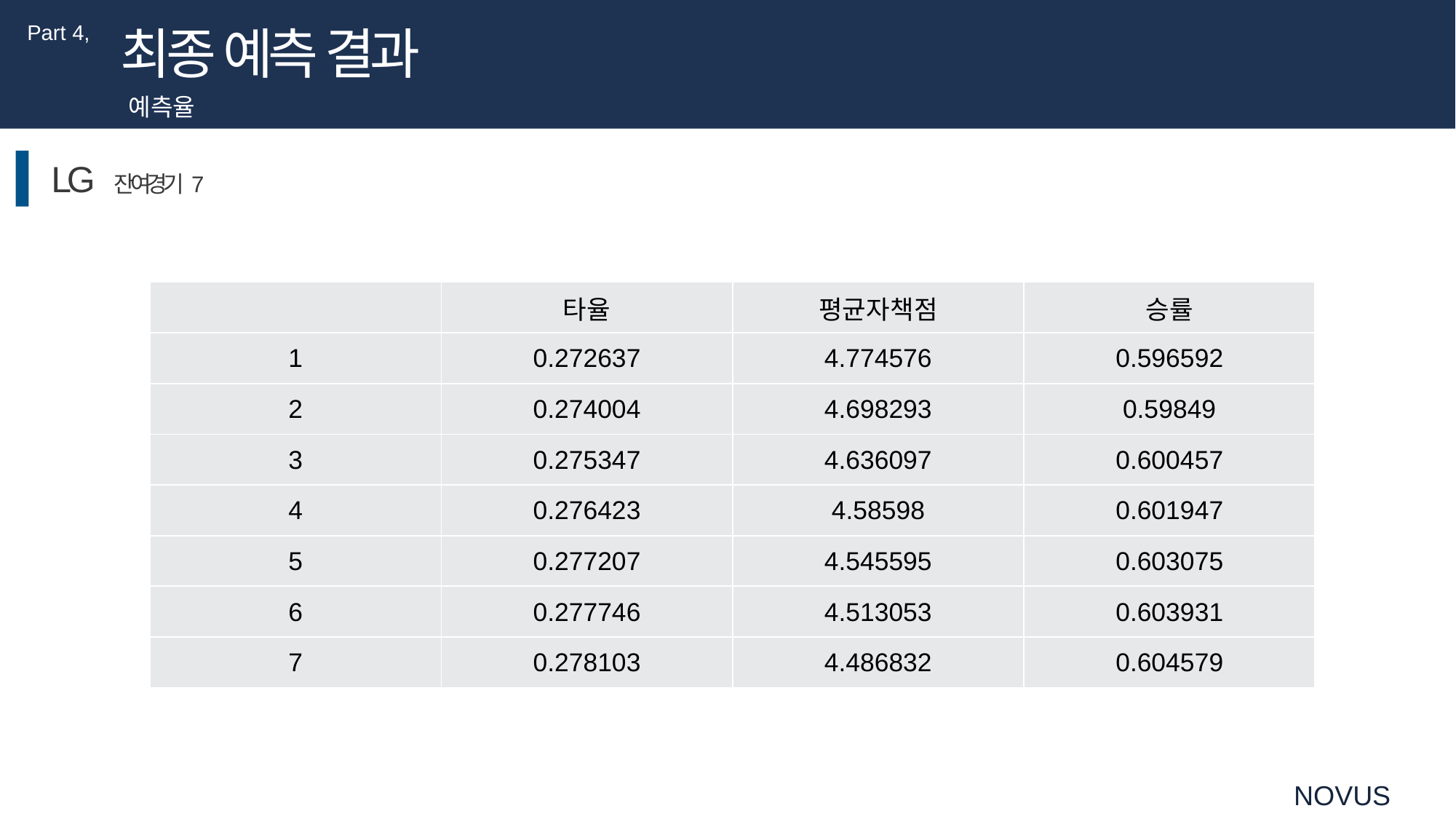

Part 4,
최종 예측 결과
예측율

LG 잔여경기 7
|  | 타율 | 평균자책점 | 승률 |
| --- | --- | --- | --- |
| 1 | 0.272637 | 4.774576 | 0.596592 |
| 2 | 0.274004 | 4.698293 | 0.59849 |
| 3 | 0.275347 | 4.636097 | 0.600457 |
| 4 | 0.276423 | 4.58598 | 0.601947 |
| 5 | 0.277207 | 4.545595 | 0.603075 |
| 6 | 0.277746 | 4.513053 | 0.603931 |
| 7 | 0.278103 | 4.486832 | 0.604579 |
NOVUS